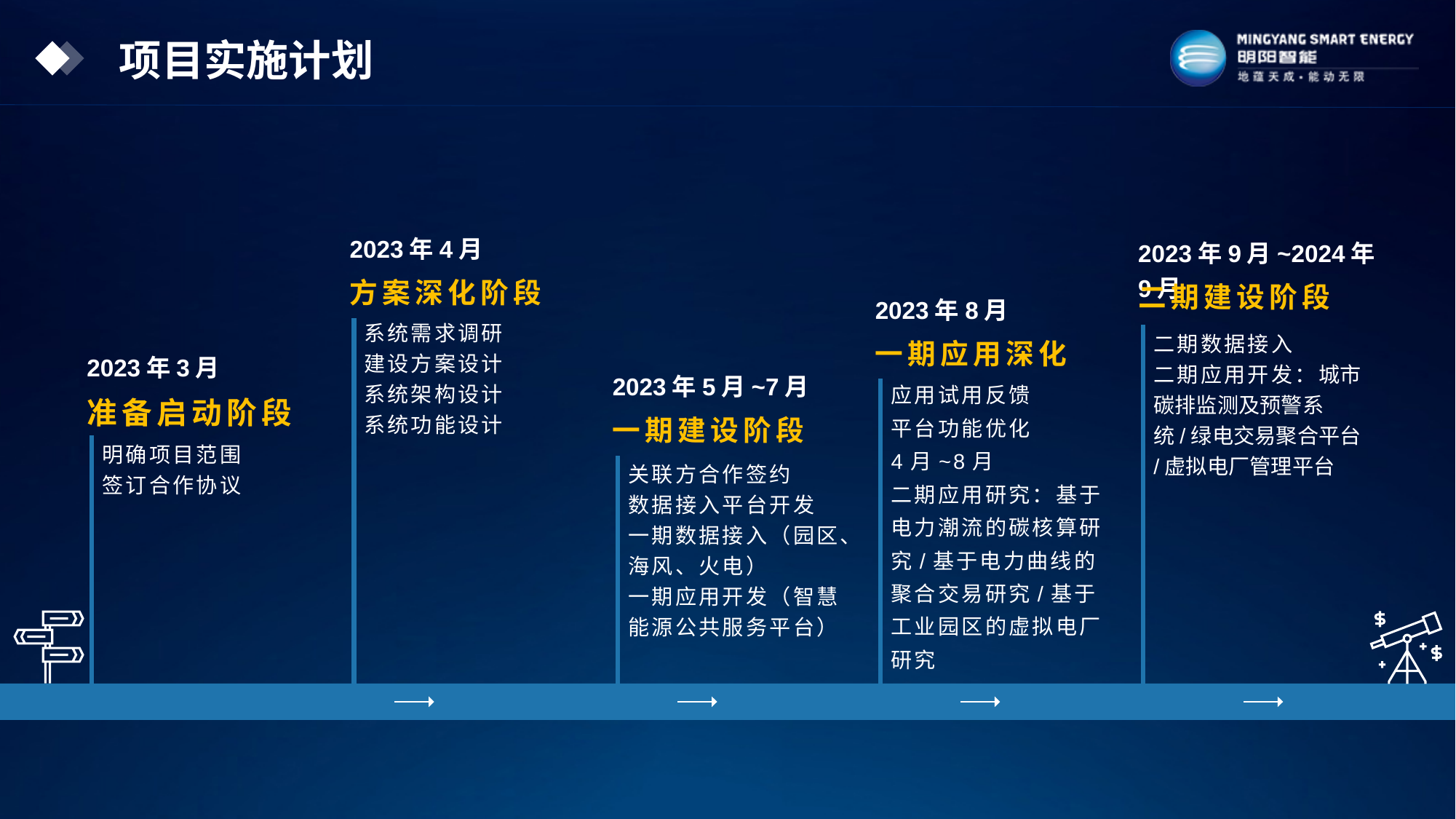

项目实施计划
2023年4月
2023年9月~2024年9月
方案深化阶段
二期建设阶段
2023年8月
系统需求调研
建设方案设计
系统架构设计
系统功能设计
一期应用深化
二期数据接入
二期应用开发：城市碳排监测及预警系统/绿电交易聚合平台/虚拟电厂管理平台
2023年3月
2023年5月~7月
应用试用反馈
平台功能优化
4月~8月
二期应用研究：基于电力潮流的碳核算研究/基于电力曲线的聚合交易研究/基于工业园区的虚拟电厂研究
准备启动阶段
一期建设阶段
明确项目范围
签订合作协议
关联方合作签约
数据接入平台开发
一期数据接入（园区、海风、火电）
一期应用开发（智慧能源公共服务平台）